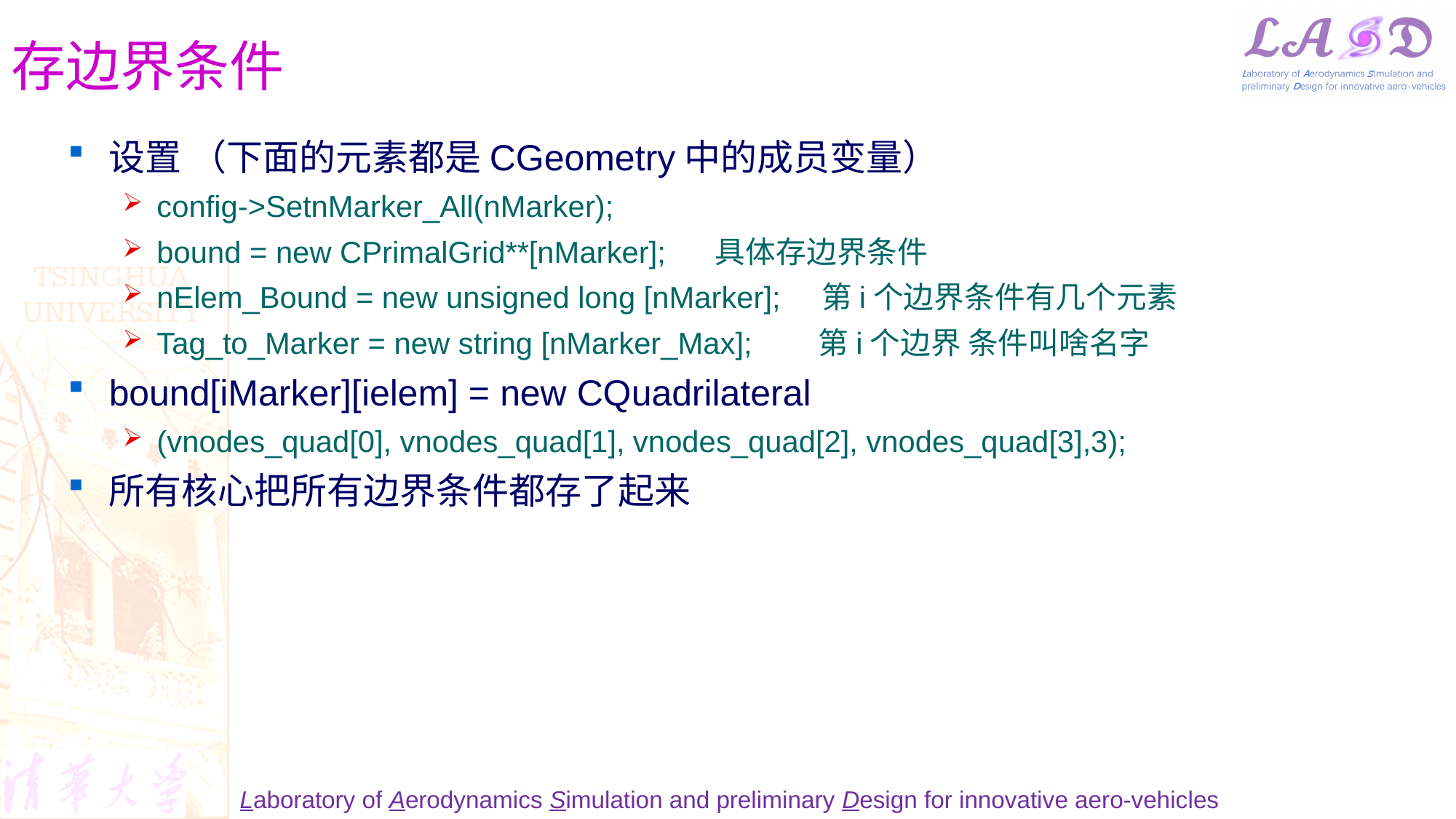

# 存边界条件
设置 （下面的元素都是CGeometry中的成员变量）
config->SetnMarker_All(nMarker);
bound = new CPrimalGrid**[nMarker];     具体存边界条件
nElem_Bound = new unsigned long [nMarker];    第i个边界条件有几个元素
Tag_to_Marker = new string [nMarker_Max];       第i个边界 条件叫啥名字
bound[iMarker][ielem] = new CQuadrilateral
(vnodes_quad[0], vnodes_quad[1], vnodes_quad[2], vnodes_quad[3],3);
所有核心把所有边界条件都存了起来